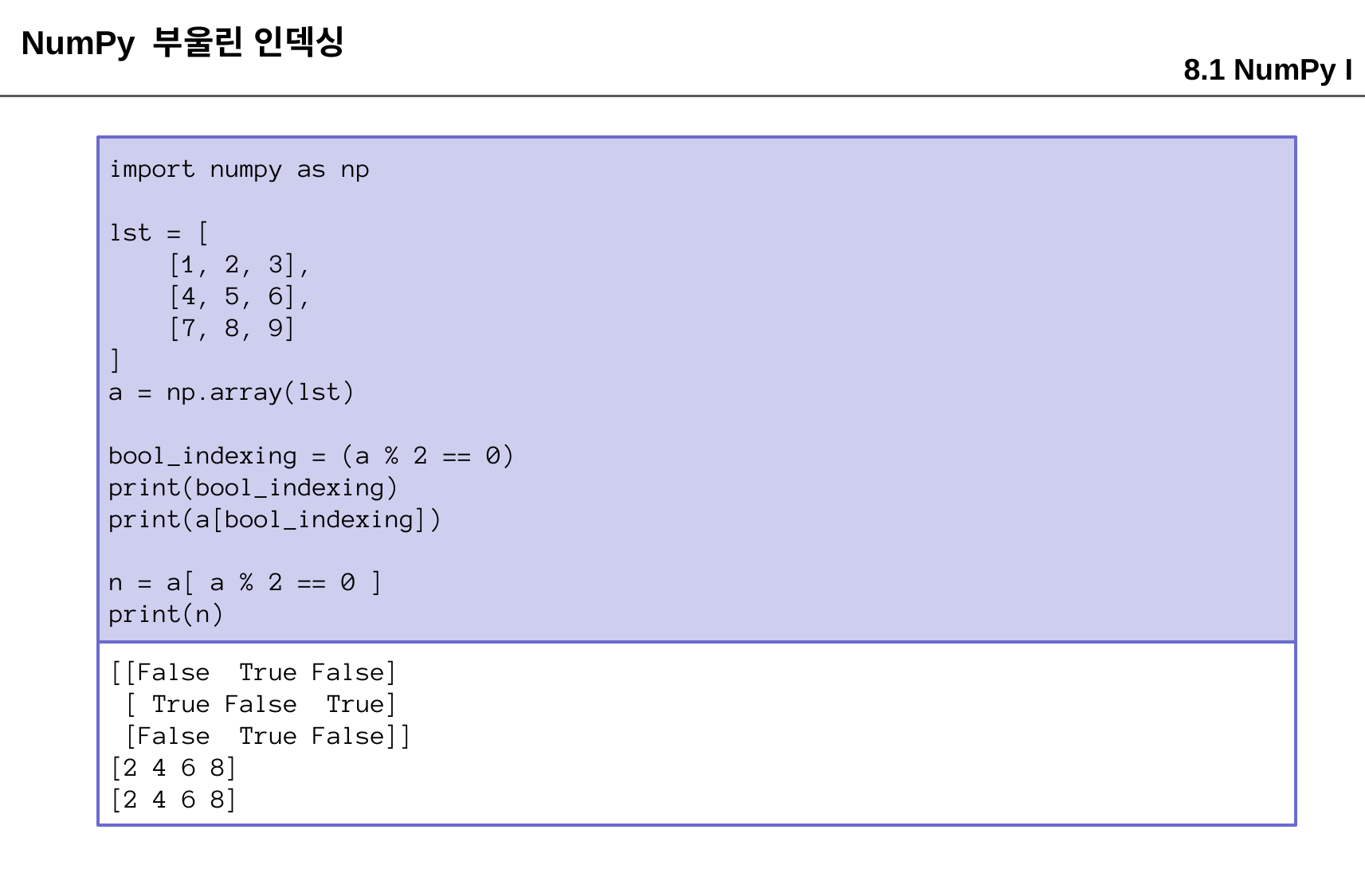

NumPy 부울린 인덱싱
8.1 NumPy I
import numpy as np

lst = [
    [1, 2, 3],
    [4, 5, 6],
    [7, 8, 9]
]
a = np.array(lst)

bool_indexing = (a % 2 == 0)
print(bool_indexing)
print(a[bool_indexing])

n = a[ a % 2 == 0 ]
print(n)
[[False  True False]
 [ True False  True]
 [False  True False]]
[2 4 6 8]
[2 4 6 8]